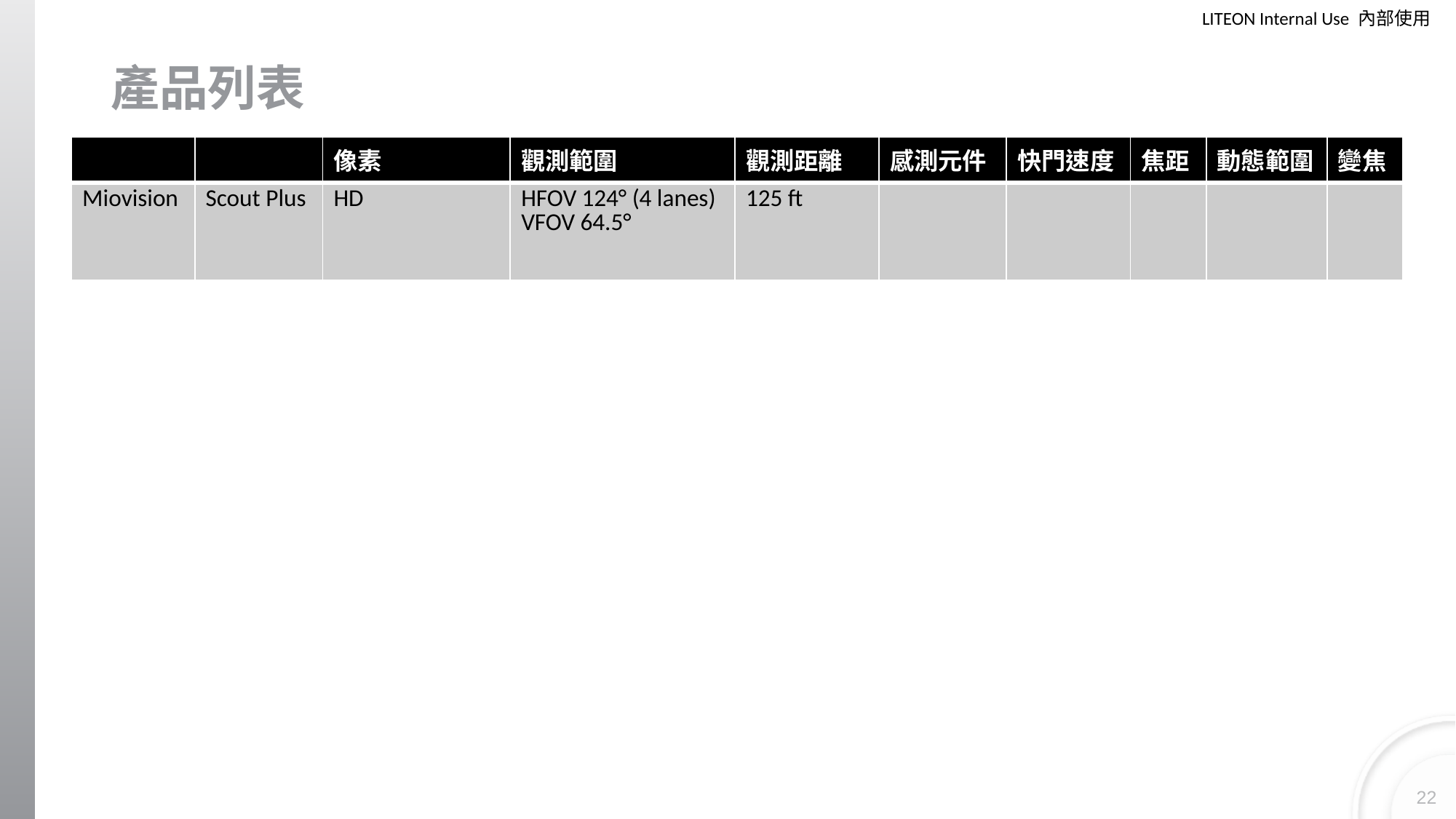

# 產品列表
|  |  | 像素 | 觀測範圍 | 觀測距離 | 感測元件 | 快門速度 | 焦距 | 動態範圍 | 變焦 |
| --- | --- | --- | --- | --- | --- | --- | --- | --- | --- |
| Miovision | Scout Plus | HD | HFOV 124° (4 lanes) VFOV 64.5° | 125 ft |  |  |  |  |  |
22